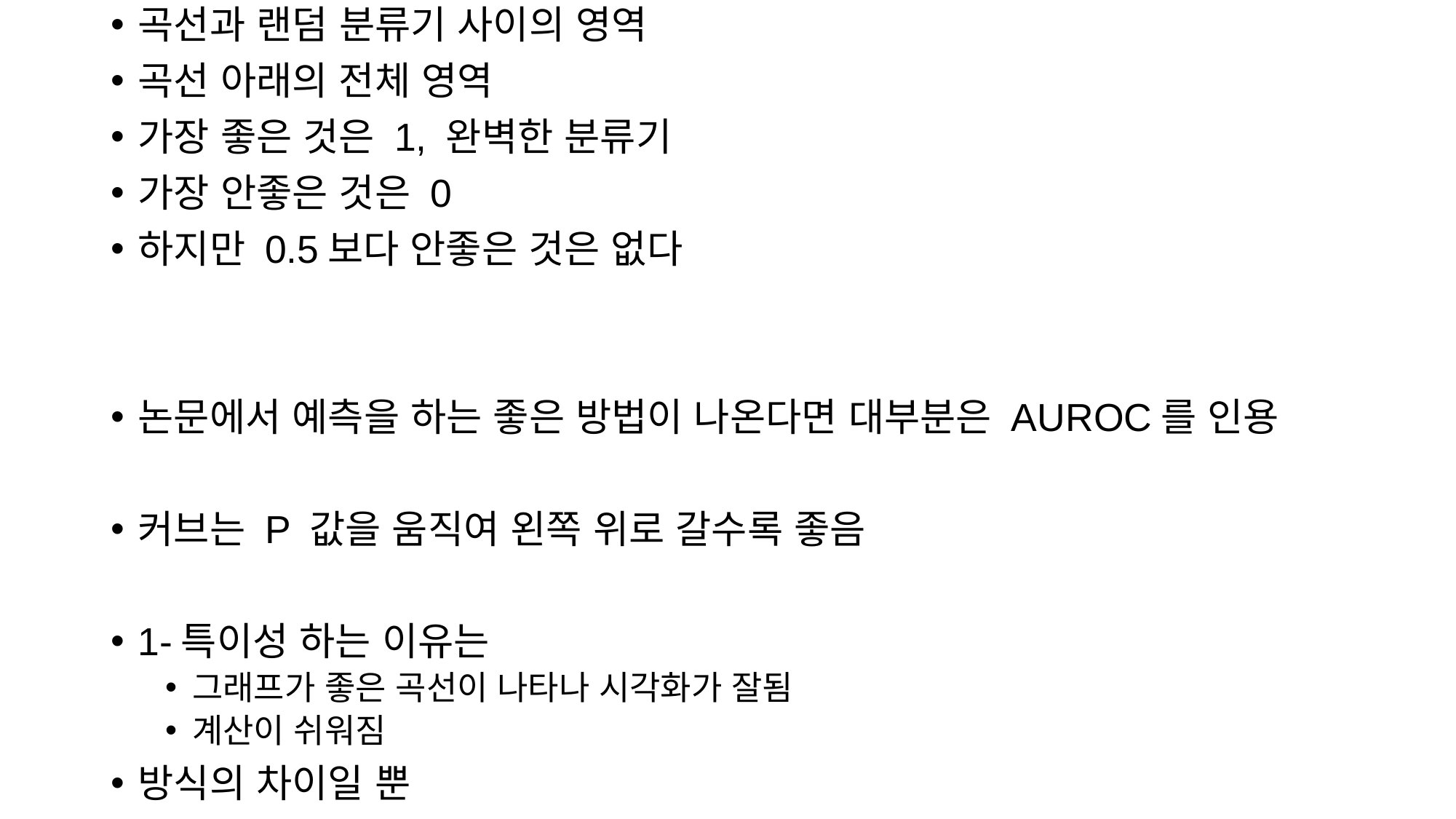

곡선과 랜덤 분류기 사이의 영역
곡선 아래의 전체 영역
가장 좋은 것은 1, 완벽한 분류기
가장 안좋은 것은 0
하지만 0.5보다 안좋은 것은 없다

논문에서 예측을 하는 좋은 방법이 나온다면 대부분은 AUROC를 인용

커브는 P 값을 움직여 왼쪽 위로 갈수록 좋음

1-특이성 하는 이유는
그래프가 좋은 곡선이 나타나 시각화가 잘됨
계산이 쉬워짐
방식의 차이일 뿐